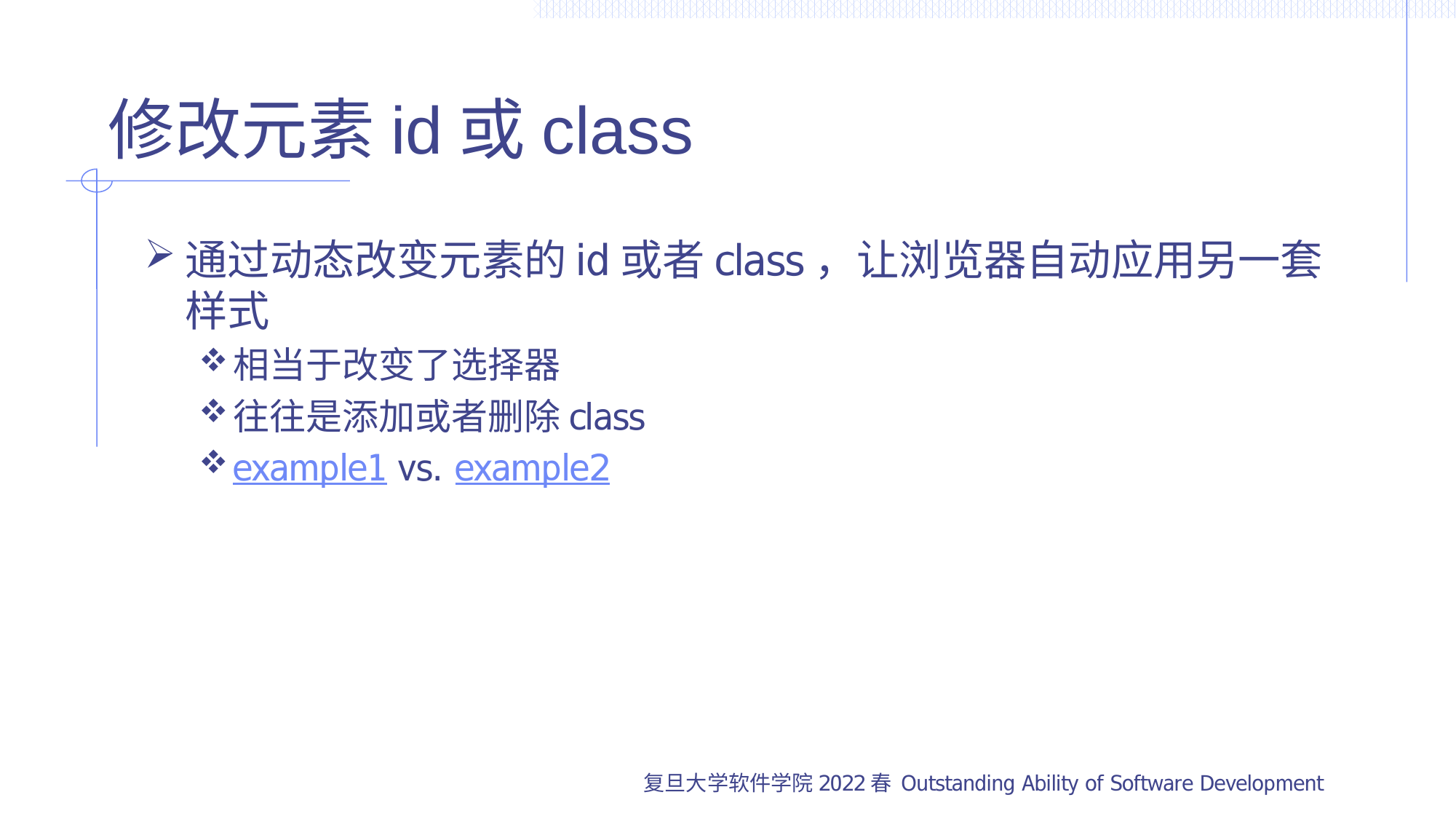

# 修改元素id或class
通过动态改变元素的id或者class，让浏览器自动应用另一套样式
相当于改变了选择器
往往是添加或者删除class
example1 vs. example2